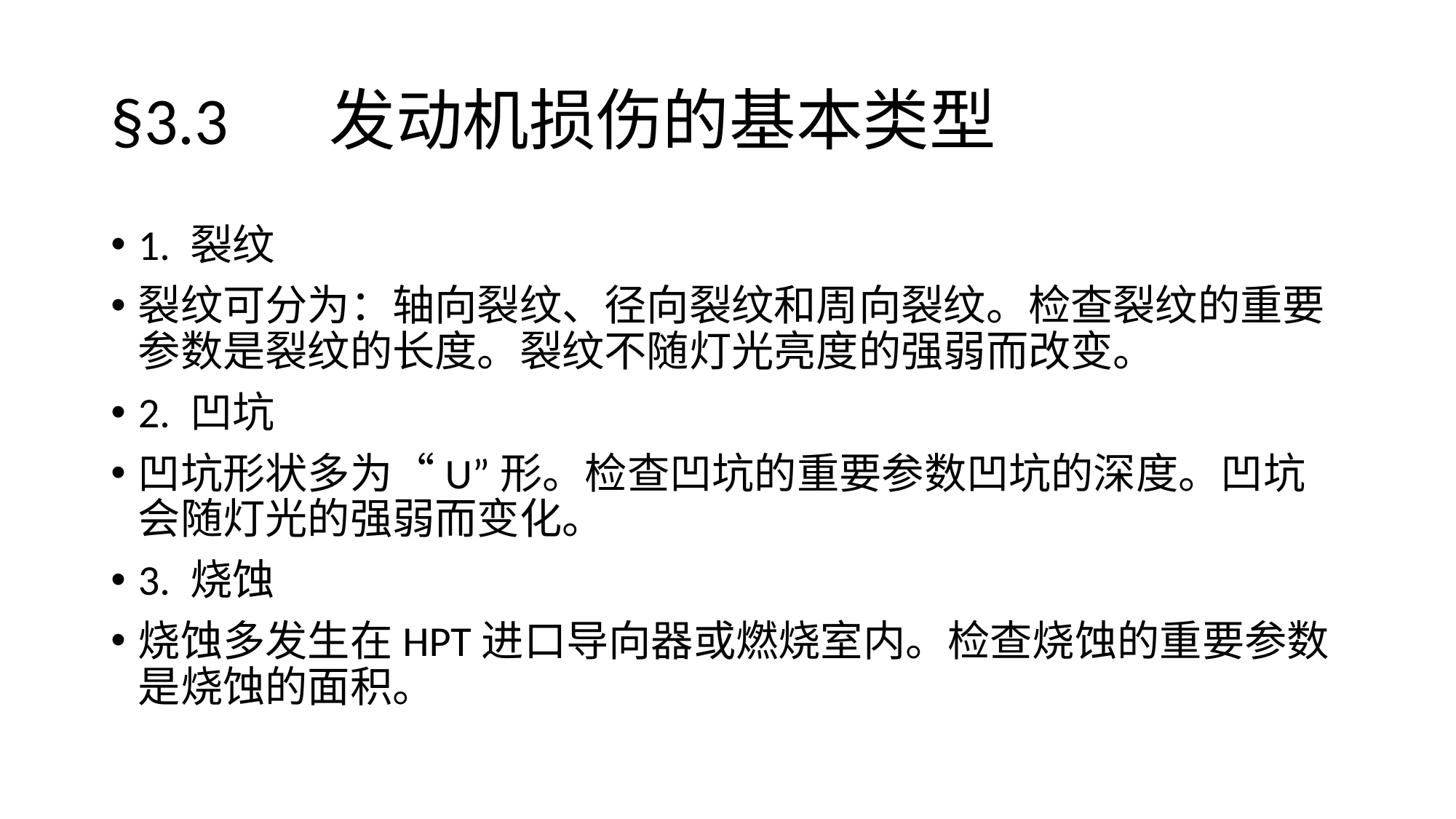

# §3.3  	发动机损伤的基本类型
1. 裂纹
裂纹可分为：轴向裂纹、径向裂纹和周向裂纹。检查裂纹的重要参数是裂纹的长度。裂纹不随灯光亮度的强弱而改变。
2. 凹坑
凹坑形状多为“U”形。检查凹坑的重要参数凹坑的深度。凹坑会随灯光的强弱而变化。
3. 烧蚀
烧蚀多发生在HPT进口导向器或燃烧室内。检查烧蚀的重要参数是烧蚀的面积。